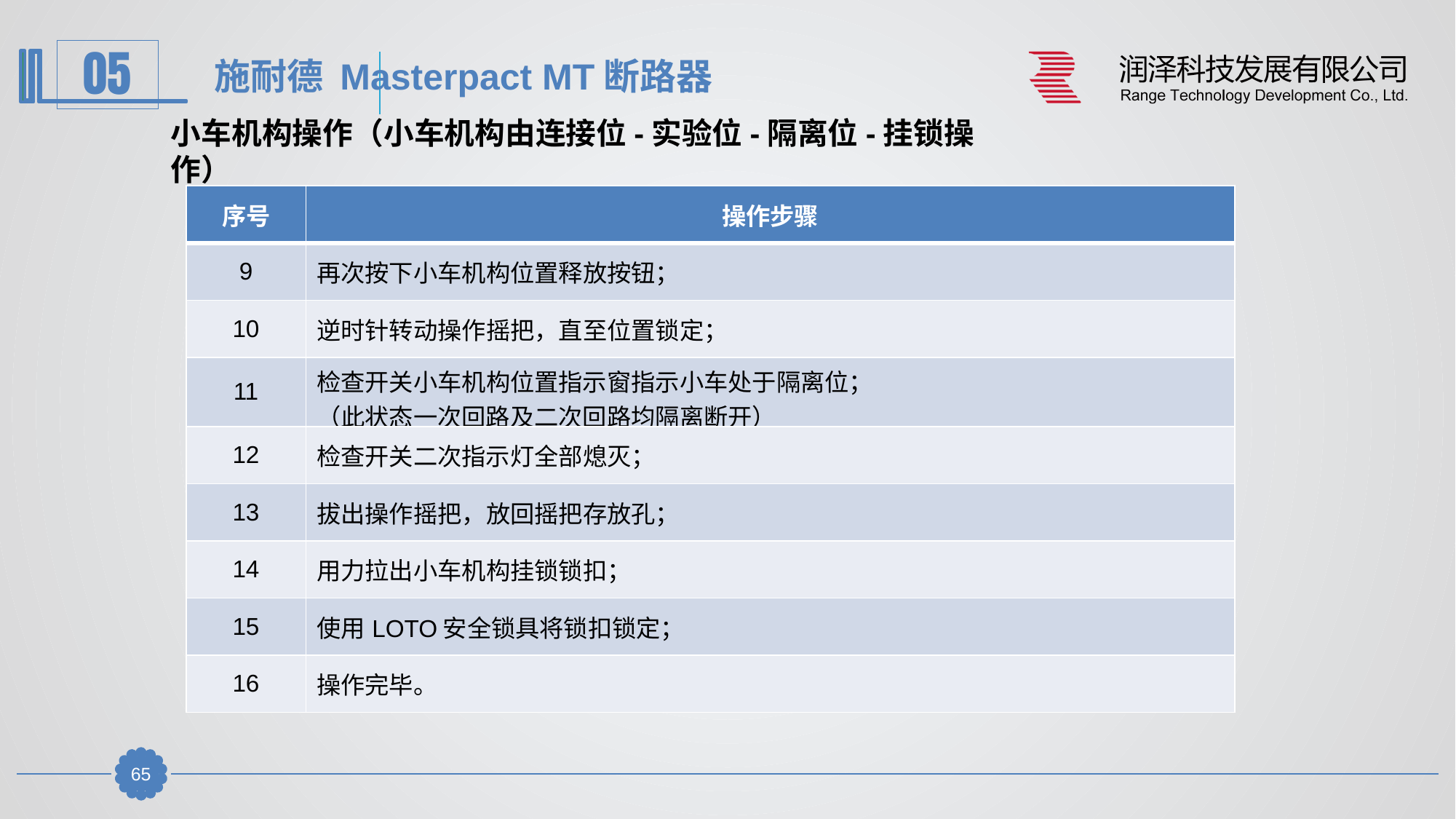

施耐德 Masterpact MT断路器
小车机构操作（小车机构由连接位-实验位-隔离位-挂锁操作）
| 序号 | 操作步骤 |
| --- | --- |
| 9 | 再次按下小车机构位置释放按钮； |
| 10 | 逆时针转动操作摇把，直至位置锁定； |
| 11 | 检查开关小车机构位置指示窗指示小车处于隔离位； （此状态一次回路及二次回路均隔离断开） |
| 12 | 检查开关二次指示灯全部熄灭； |
| 13 | 拔出操作摇把，放回摇把存放孔； |
| 14 | 用力拉出小车机构挂锁锁扣； |
| 15 | 使用LOTO安全锁具将锁扣锁定； |
| 16 | 操作完毕。 |
65